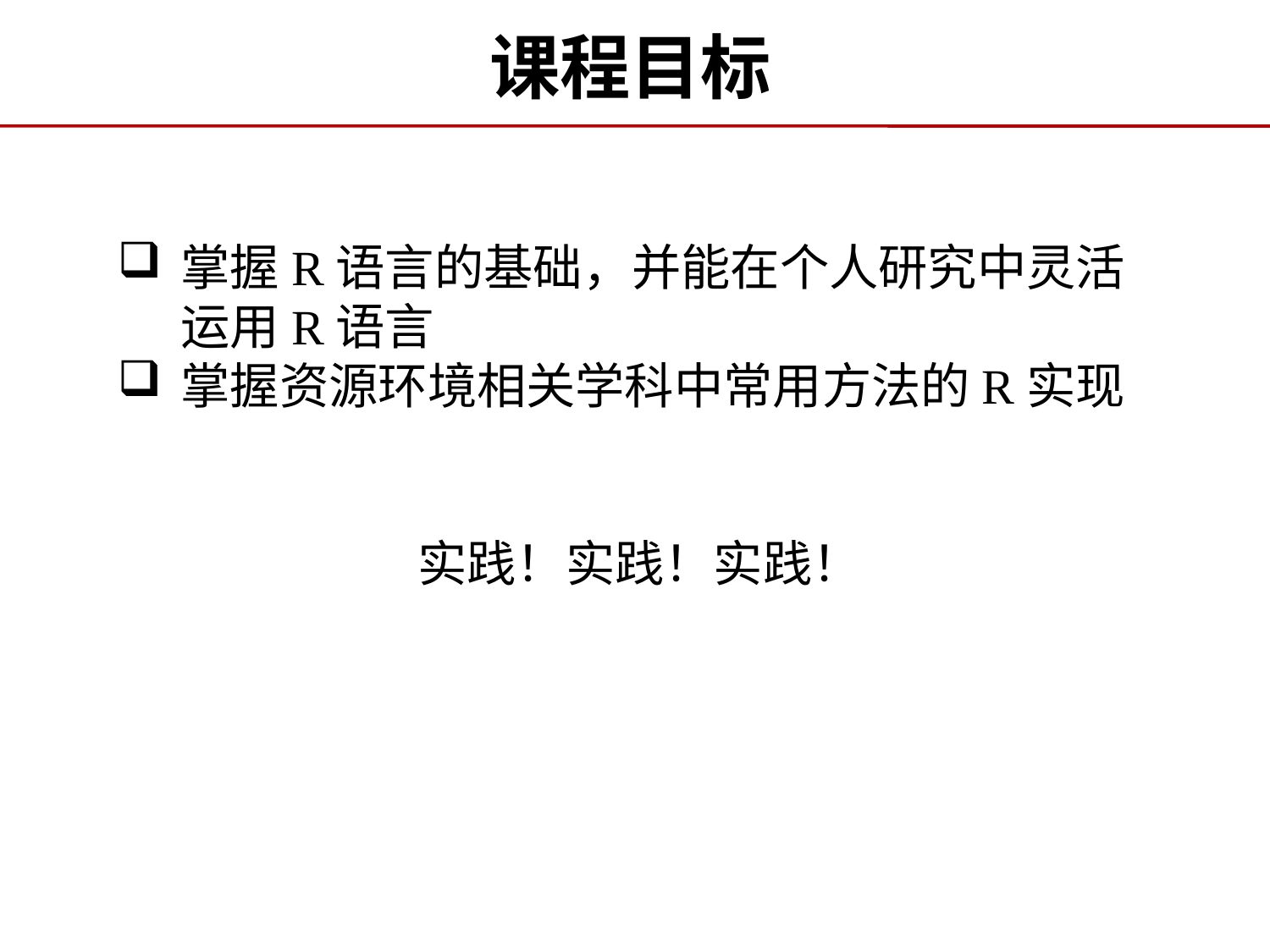

课程目标

掌握R语言的基础，并能在个人研究中灵活运用R语言
掌握资源环境相关学科中常用方法的R实现
实践！实践！实践！